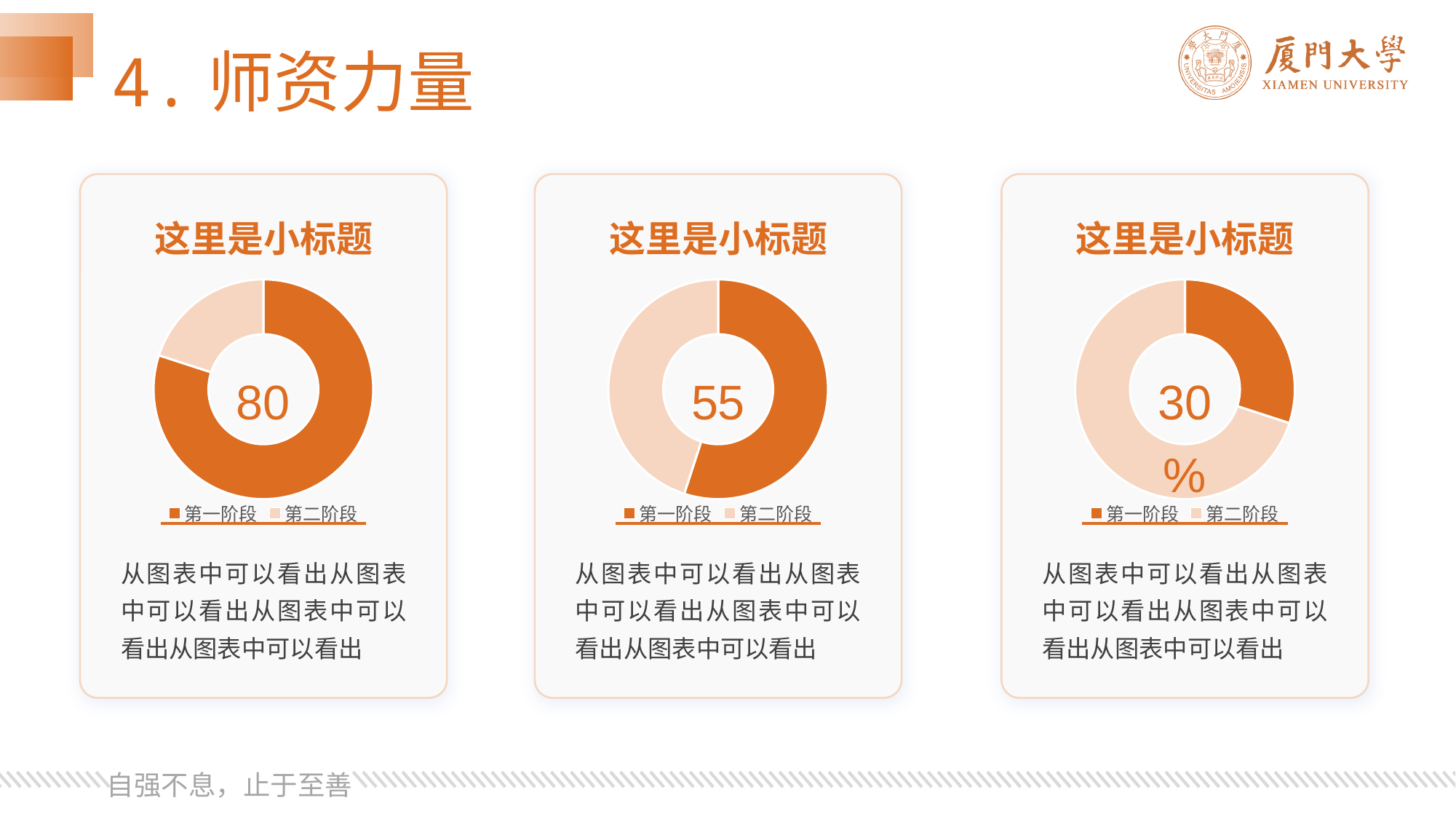

这里是小标题
这里是小标题
这里是小标题

### Chart

| Category | 占比 |
|---|---|
| 第一阶段 | 80.0 |
| 第二阶段 | 20.0 |

### Chart

| Category | 占比 |
|---|---|
| 第一阶段 | 55.0 |
| 第二阶段 | 45.0 |

### Chart

| Category | 占比 |
|---|---|
| 第一阶段 | 30.0 |
| 第二阶段 | 70.0 |
80%
55%
30%
从图表中可以看出从图表中可以看出从图表中可以看出从图表中可以看出
从图表中可以看出从图表中可以看出从图表中可以看出从图表中可以看出
从图表中可以看出从图表中可以看出从图表中可以看出从图表中可以看出